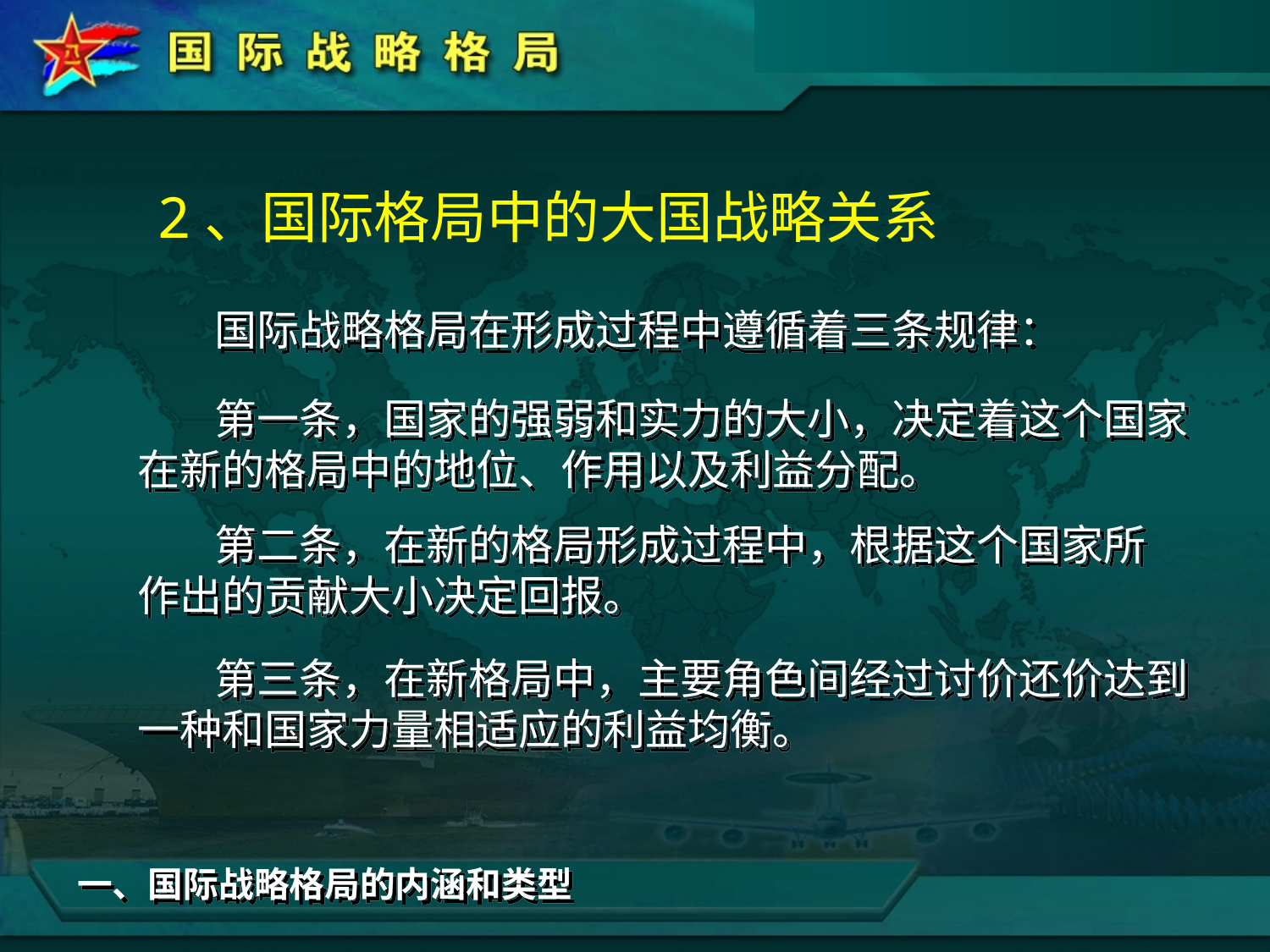

2、国际格局中的大国战略关系
       国际战略格局在形成过程中遵循着三条规律：
       第一条，国家的强弱和实力的大小，决定着这个国家在新的格局中的地位、作用以及利益分配。
       第二条，在新的格局形成过程中，根据这个国家所作出的贡献大小决定回报。
       第三条，在新格局中，主要角色间经过讨价还价达到一种和国家力量相适应的利益均衡。
一、国际战略格局的内涵和类型